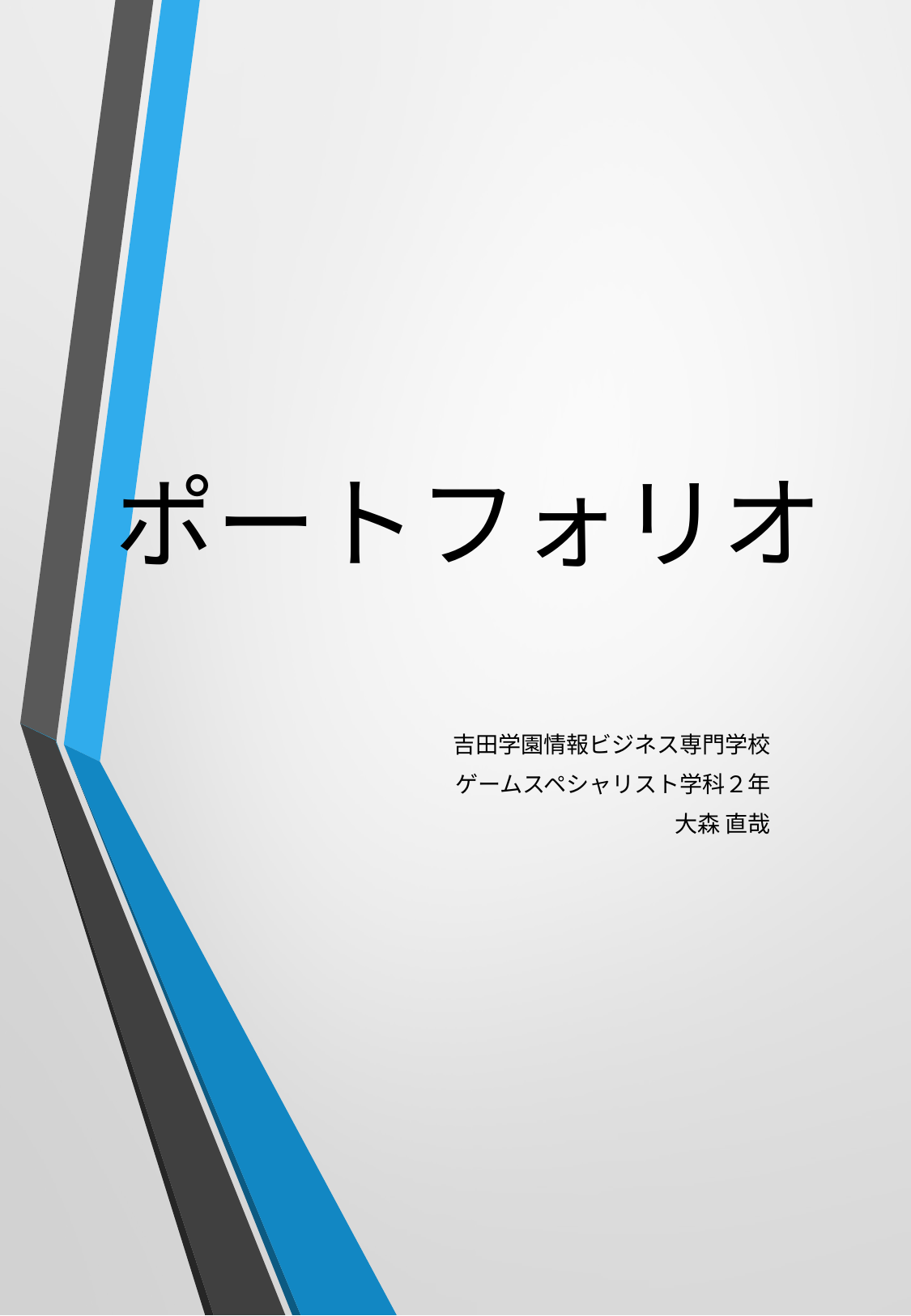

# ポートフォリオ
吉田学園情報ビジネス専門学校
ゲームスペシャリスト学科２年
大森 直哉